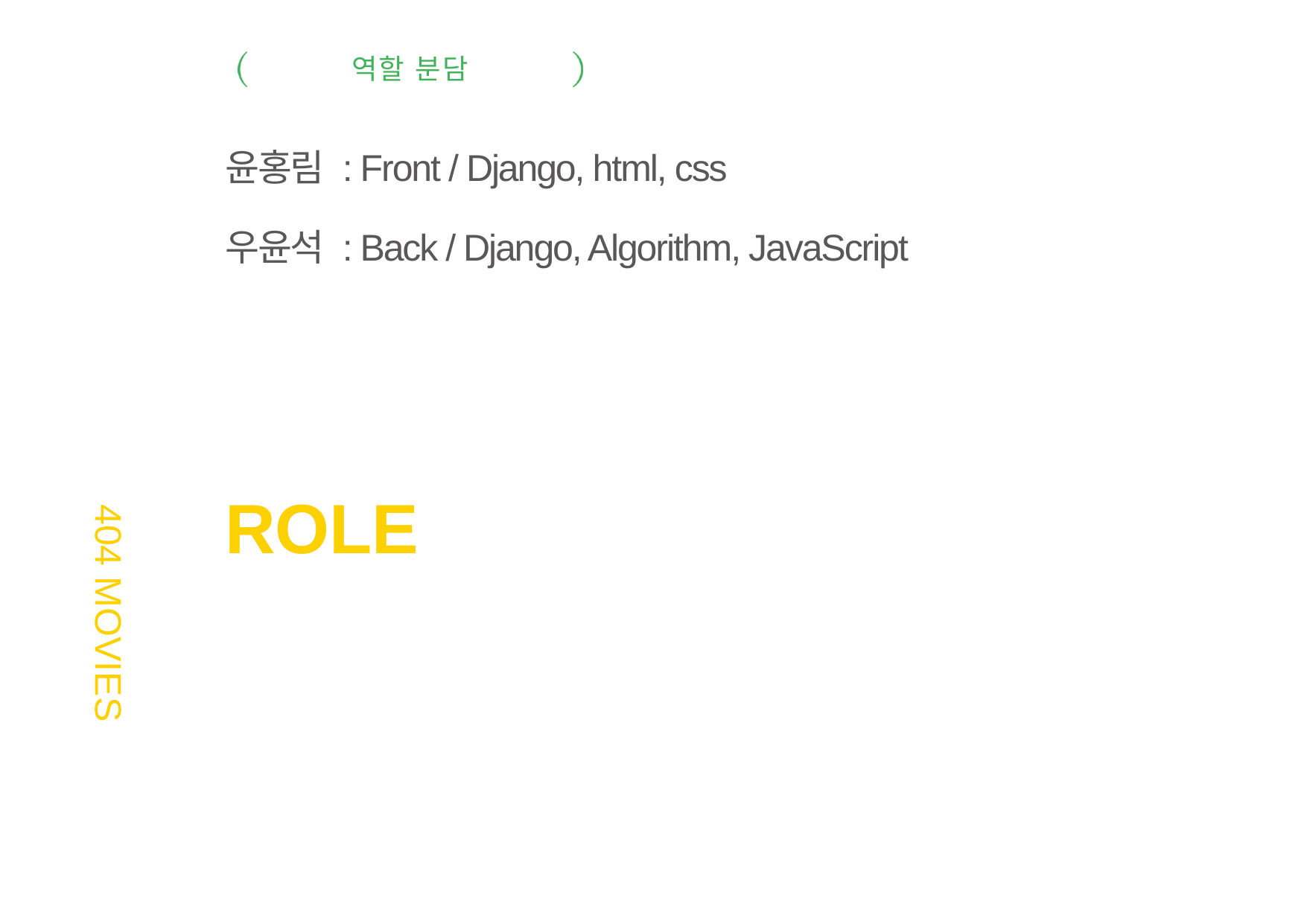

역할 분담
404 MOVIES
윤홍림 : Front / Django, html, css

우윤석 : Back / Django, Algorithm, JavaScript
ROLE